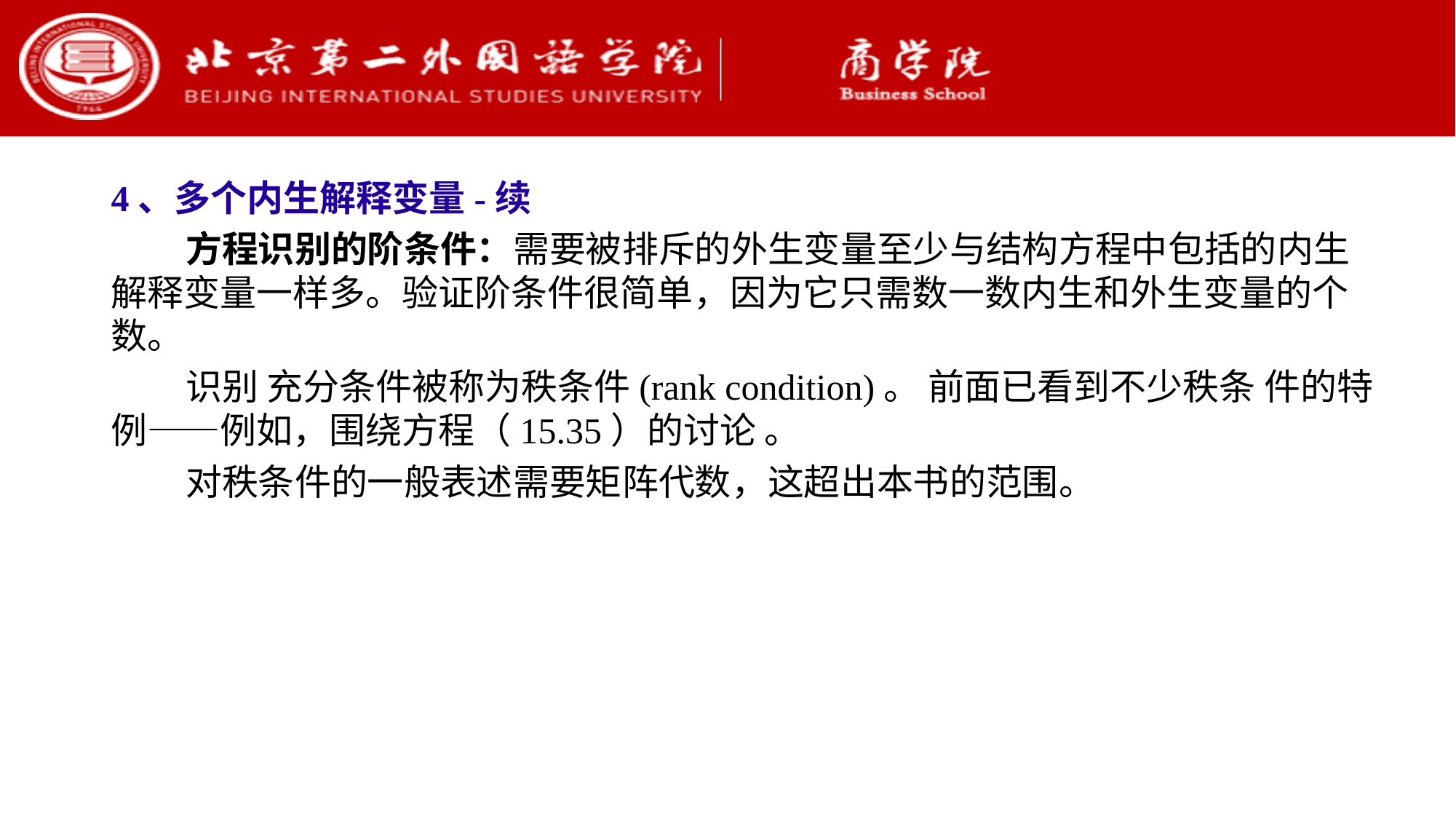

4、多个内生解释变量-续
方程识别的阶条件：需要被排斥的外生变量至少与结构方程中包括的内生解释变量一样多。验证阶条件很简单，因为它只需数一数内生和外生变量的个数。
识别 充分条件被称为秩条件(rank condition)。 前面已看到不少秩条 件的特例——例如，围绕方程（15.35）的讨论 。
对秩条件的一般表述需要矩阵代数，这超出本书的范围。